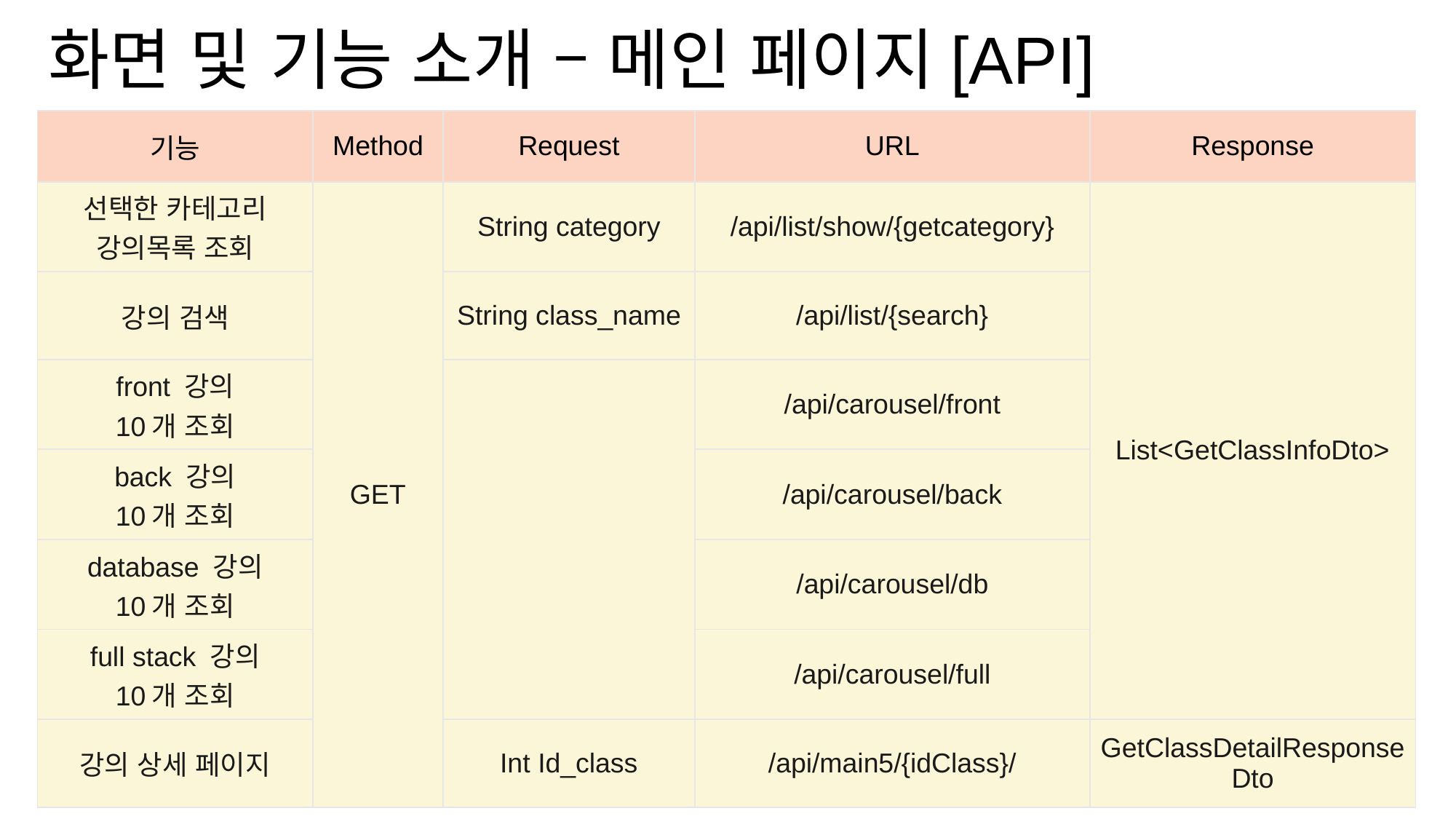

# 화면 및 기능 소개 – 메인 페이지[API]
| 기능 | Method | Request | URL | Response |
| --- | --- | --- | --- | --- |
| 선택한 카테고리 강의목록 조회 | GET | String category | /api/list/show/{getcategory} | List<GetClassInfoDto> |
| 강의 검색 |  | String class\_name | /api/list/{search} |  |
| front 강의 10개 조회 |  |  | /api/carousel/front |  |
| back 강의 10개 조회 |  |  | /api/carousel/back |  |
| database 강의 10개 조회 |  |  | /api/carousel/db |  |
| full stack 강의 10개 조회 |  |  | /api/carousel/full |  |
| 강의 상세 페이지 |  | Int Id\_class | /api/main5/{idClass}/ | GetClassDetailResponseDto |